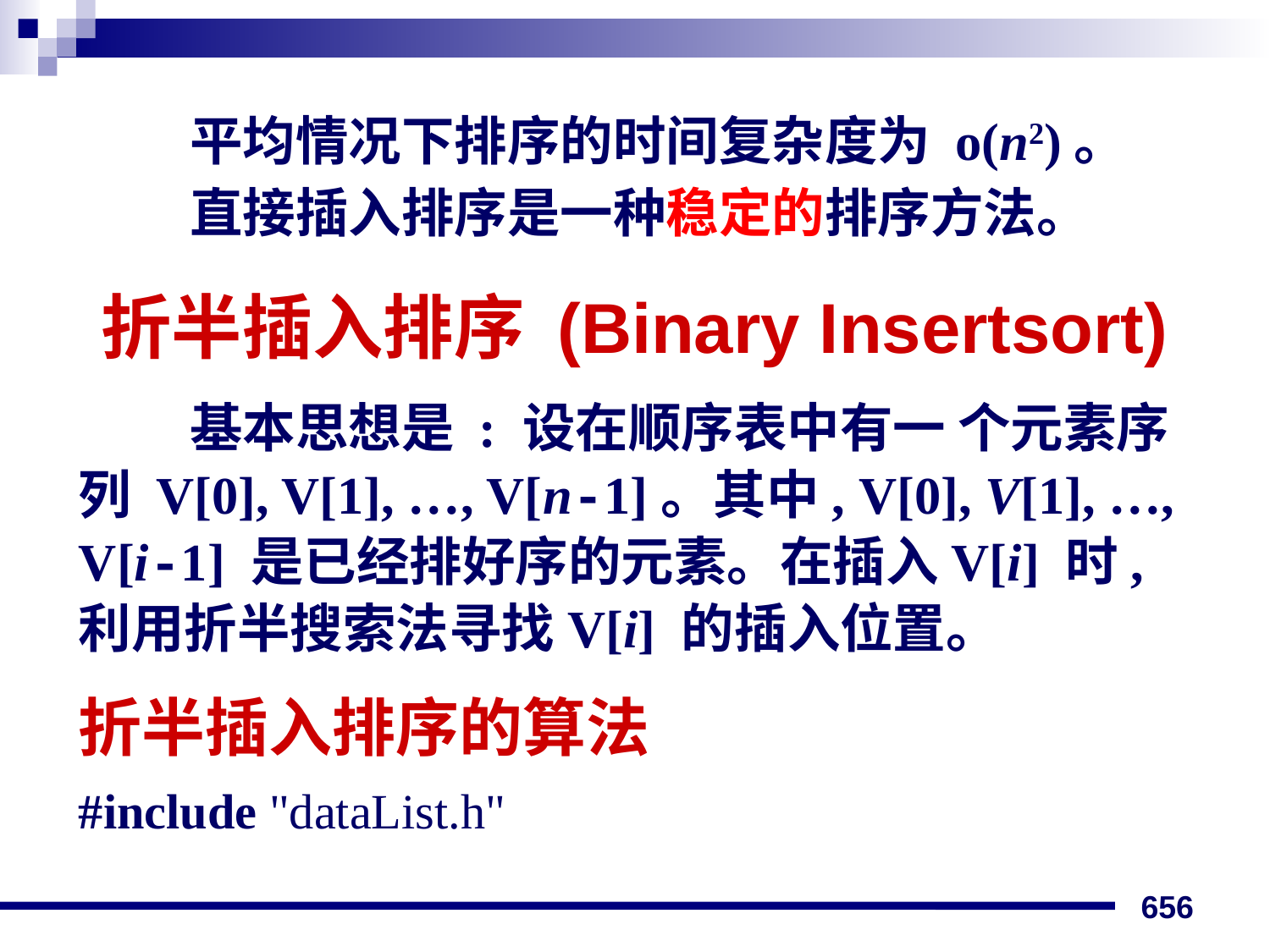

平均情况下排序的时间复杂度为 o(n2)。
直接插入排序是一种稳定的排序方法。

基本思想是 : 设在顺序表中有一 个元素序列 V[0], V[1], …, V[n-1]。其中, V[0], V[1], …, V[i-1] 是已经排好序的元素。在插入V[i] 时, 利用折半搜索法寻找V[i] 的插入位置。

折半插入排序的算法
#include "dataList.h"
# 折半插入排序 (Binary Insertsort)
656